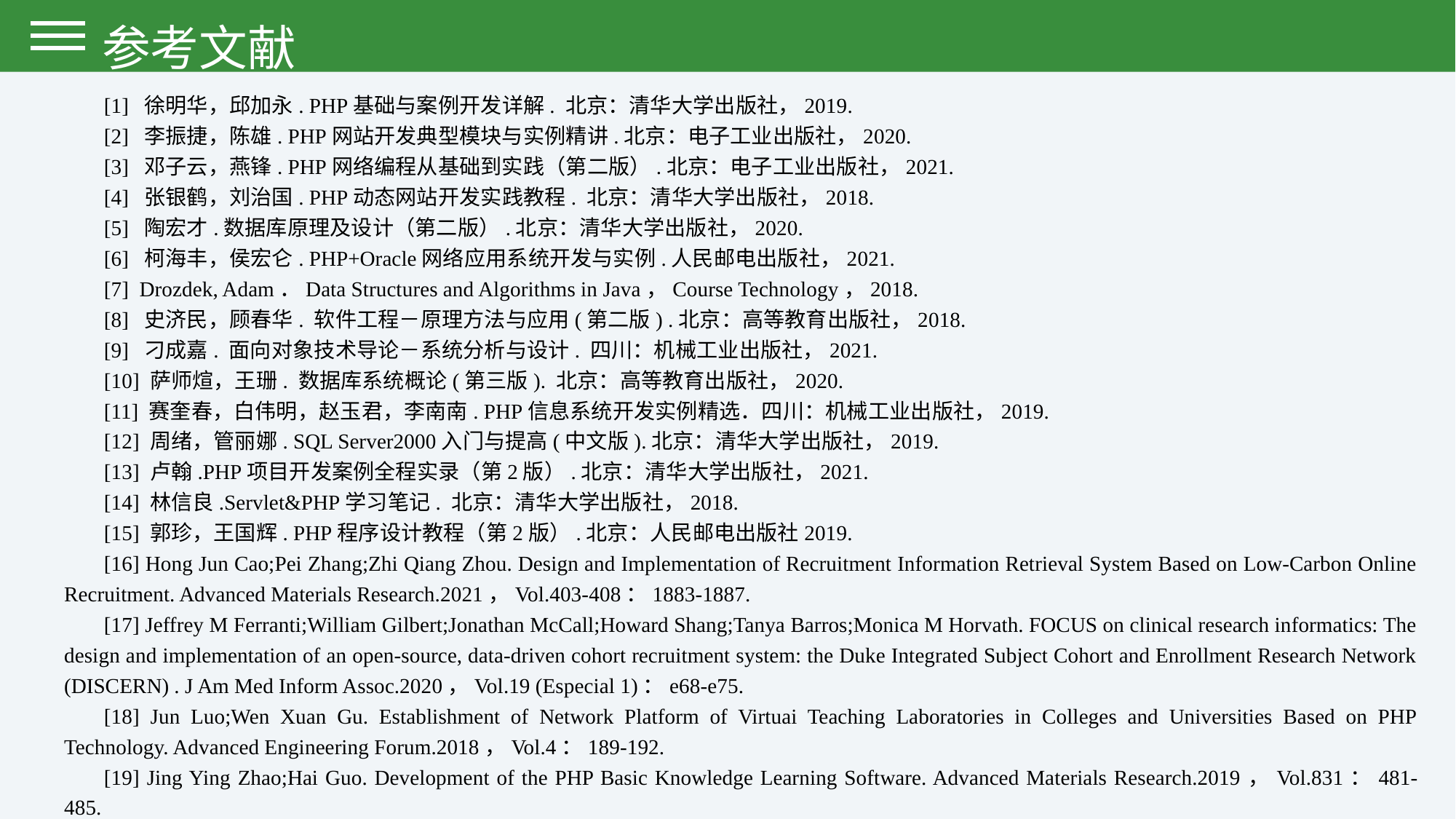

参考文献
[1]  徐明华，邱加永. PHP基础与案例开发详解. 北京：清华大学出版社，2019.
[2]  李振捷，陈雄. PHP网站开发典型模块与实例精讲.北京：电子工业出版社，2020.
[3]  邓子云，燕锋. PHP网络编程从基础到实践（第二版）.北京：电子工业出版社，2021.
[4]  张银鹤，刘治国. PHP动态网站开发实践教程. 北京：清华大学出版社，2018.
[5]  陶宏才.数据库原理及设计（第二版）.北京：清华大学出版社，2020.
[6]  柯海丰，侯宏仑. PHP+Oracle网络应用系统开发与实例.人民邮电出版社，2021.
[7]  Drozdek, Adam．Data Structures and Algorithms in Java，Course Technology，2018.
[8]  史济民，顾春华. 软件工程－原理方法与应用(第二版) .北京：高等教育出版社，2018.
[9]  刁成嘉. 面向对象技术导论－系统分析与设计. 四川：机械工业出版社，2021.
[10] 萨师煊，王珊. 数据库系统概论(第三版). 北京：高等教育出版社，2020.
[11] 赛奎春，白伟明，赵玉君，李南南. PHP信息系统开发实例精选．四川：机械工业出版社，2019.
[12] 周绪，管丽娜. SQL Server2000入门与提高(中文版).北京：清华大学出版社，2019.
[13] 卢翰.PHP项目开发案例全程实录（第2版）.北京：清华大学出版社，2021.
[14] 林信良.Servlet&PHP学习笔记. 北京：清华大学出版社，2018.
[15] 郭珍，王国辉. PHP程序设计教程（第2版）.北京：人民邮电出版社2019.
[16] Hong Jun Cao;Pei Zhang;Zhi Qiang Zhou. Design and Implementation of Recruitment Information Retrieval System Based on Low-Carbon Online Recruitment. Advanced Materials Research.2021，Vol.403-408：1883-1887.
[17] Jeffrey M Ferranti;William Gilbert;Jonathan McCall;Howard Shang;Tanya Barros;Monica M Horvath. FOCUS on clinical research informatics: The design and implementation of an open-source, data-driven cohort recruitment system: the Duke Integrated Subject Cohort and Enrollment Research Network (DISCERN) . J Am Med Inform Assoc.2020，Vol.19 (Especial 1)：e68-e75.
[18] Jun Luo;Wen Xuan Gu. Establishment of Network Platform of Virtuai Teaching Laboratories in Colleges and Universities Based on PHP Technology. Advanced Engineering Forum.2018，Vol.4：189-192.
[19] Jing Ying Zhao;Hai Guo. Development of the PHP Basic Knowledge Learning Software. Advanced Materials Research.2019，Vol.831：481-485.
[20] Zeichick, Alan. J2EE 1.4 brings Web services to EJBs, adds language to PHP. Software Development Times.2020，No.70：6.